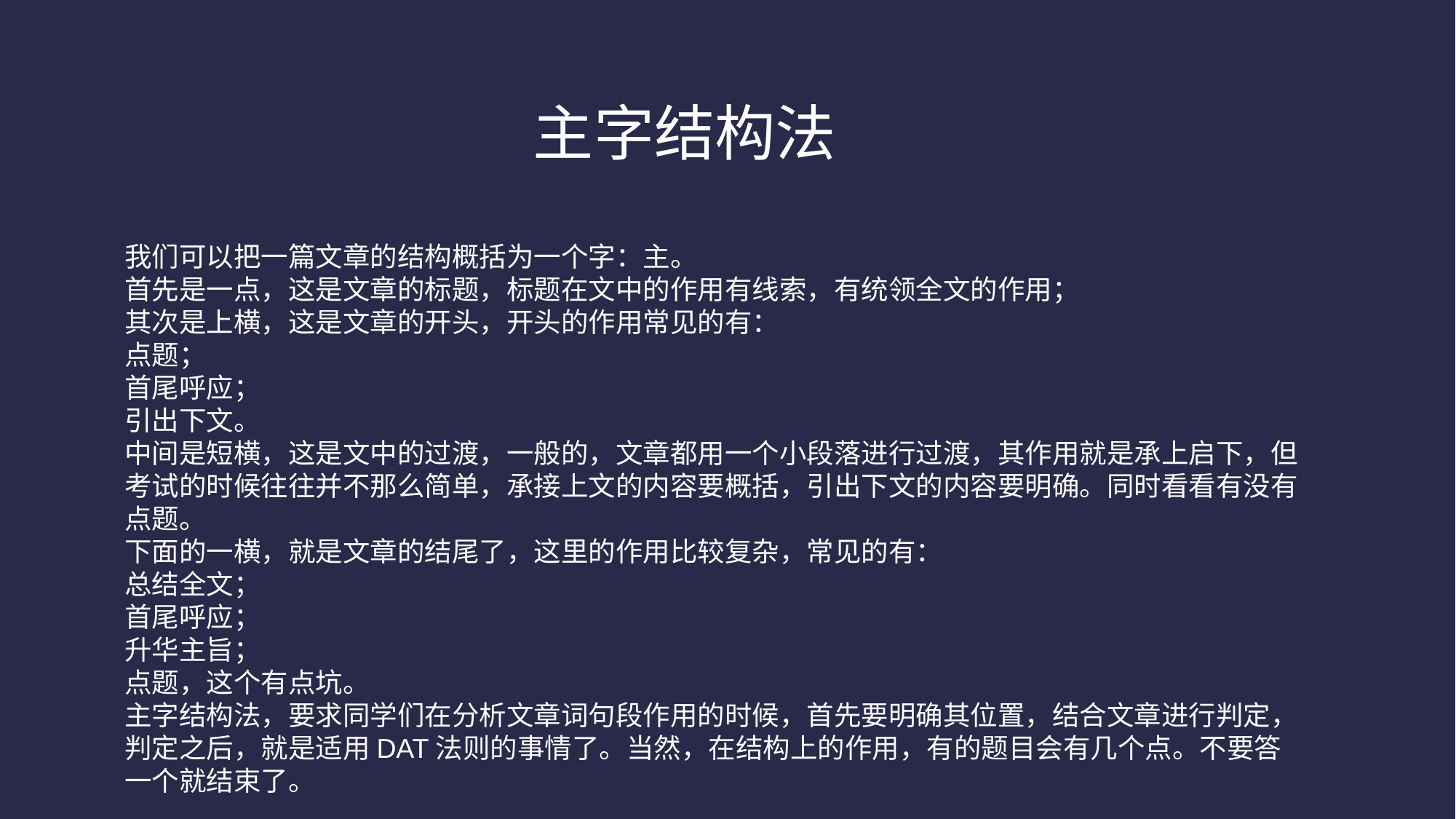

主字结构法
我们可以把一篇文章的结构概括为一个字：主。
首先是一点，这是文章的标题，标题在文中的作用有线索，有统领全文的作用；
其次是上横，这是文章的开头，开头的作用常见的有：
点题；
首尾呼应；
引出下文。
中间是短横，这是文中的过渡，一般的，文章都用一个小段落进行过渡，其作用就是承上启下，但考试的时候往往并不那么简单，承接上文的内容要概括，引出下文的内容要明确。同时看看有没有点题。
下面的一横，就是文章的结尾了，这里的作用比较复杂，常见的有：
总结全文；
首尾呼应；
升华主旨；
点题，这个有点坑。
主字结构法，要求同学们在分析文章词句段作用的时候，首先要明确其位置，结合文章进行判定，判定之后，就是适用DAT法则的事情了。当然，在结构上的作用，有的题目会有几个点。不要答一个就结束了。